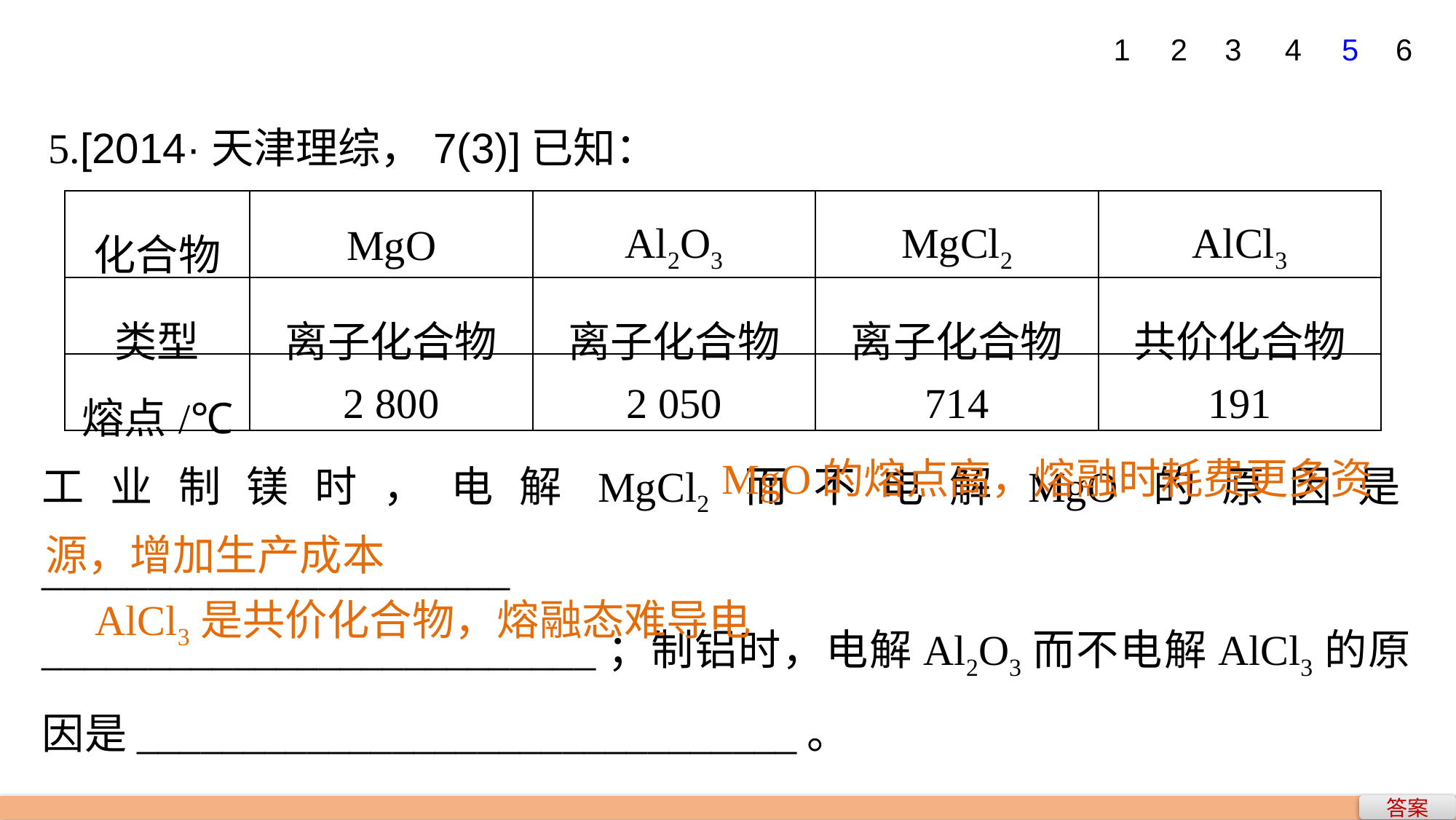

1
2
3
4
5
6
5.[2014·天津理综，7(3)]已知：
| 化合物 | MgO | Al2O3 | MgCl2 | AlCl3 |
| --- | --- | --- | --- | --- |
| 类型 | 离子化合物 | 离子化合物 | 离子化合物 | 共价化合物 |
| 熔点/℃ | 2 800 | 2 050 | 714 | 191 |
						  MgO的熔点高，熔融时耗费更多资源，增加生产成本
工业制镁时，电解MgCl2而不电解MgO的原因是______________________
__________________________；制铝时，电解Al2O3而不电解AlCl3的原因是_______________________________。
AlCl3是共价化合物，熔融态难导电
答案